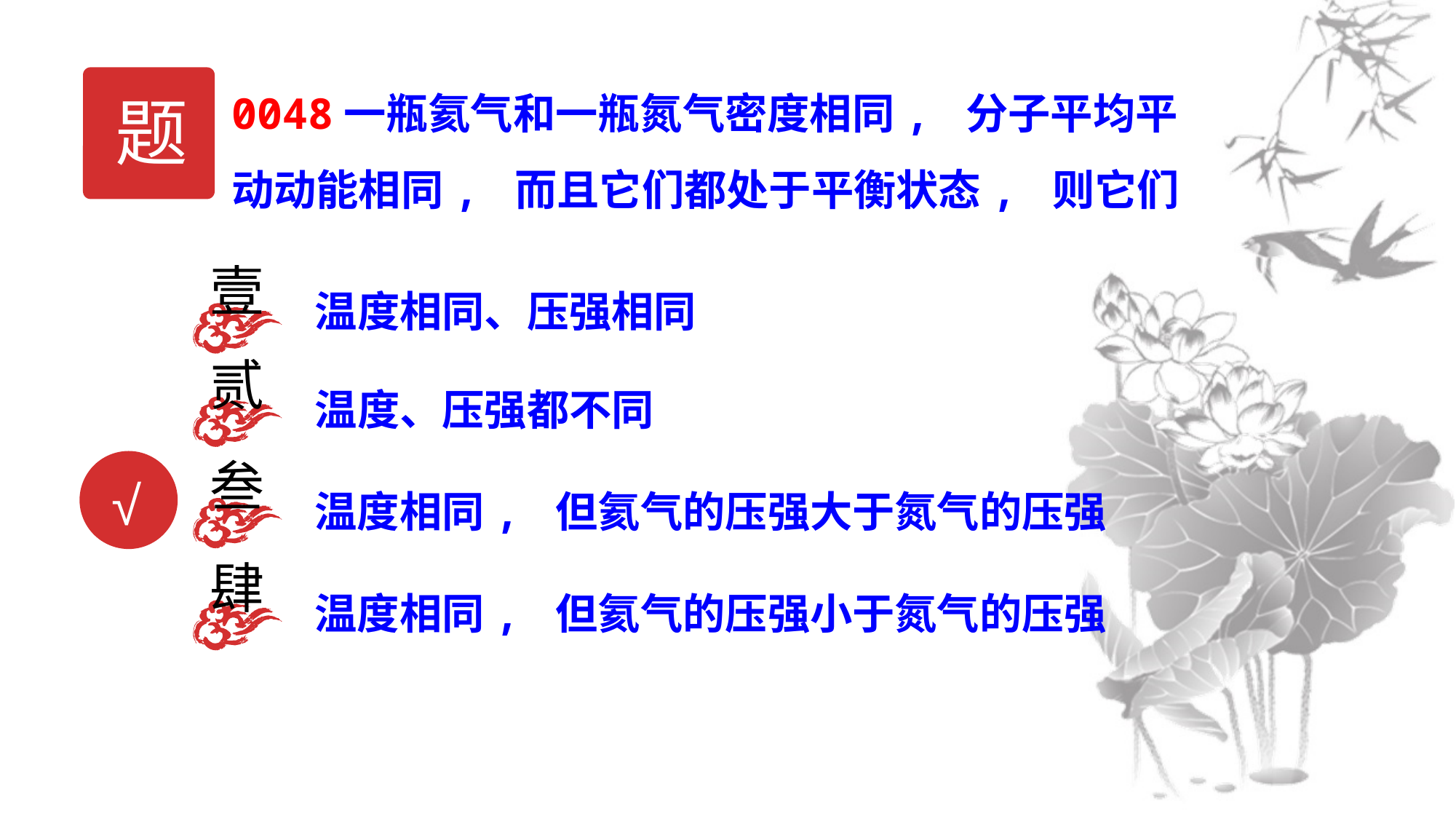

0048一瓶氦气和一瓶氮气密度相同, 分子平均平动动能相同, 而且它们都处于平衡状态, 则它们

题
壹

温度相同、压强相同
贰

温度、压强都不同
叁

温度相同, 但氦气的压强大于氮气的压强

√
肆

温度相同, 但氦气的压强小于氮气的压强